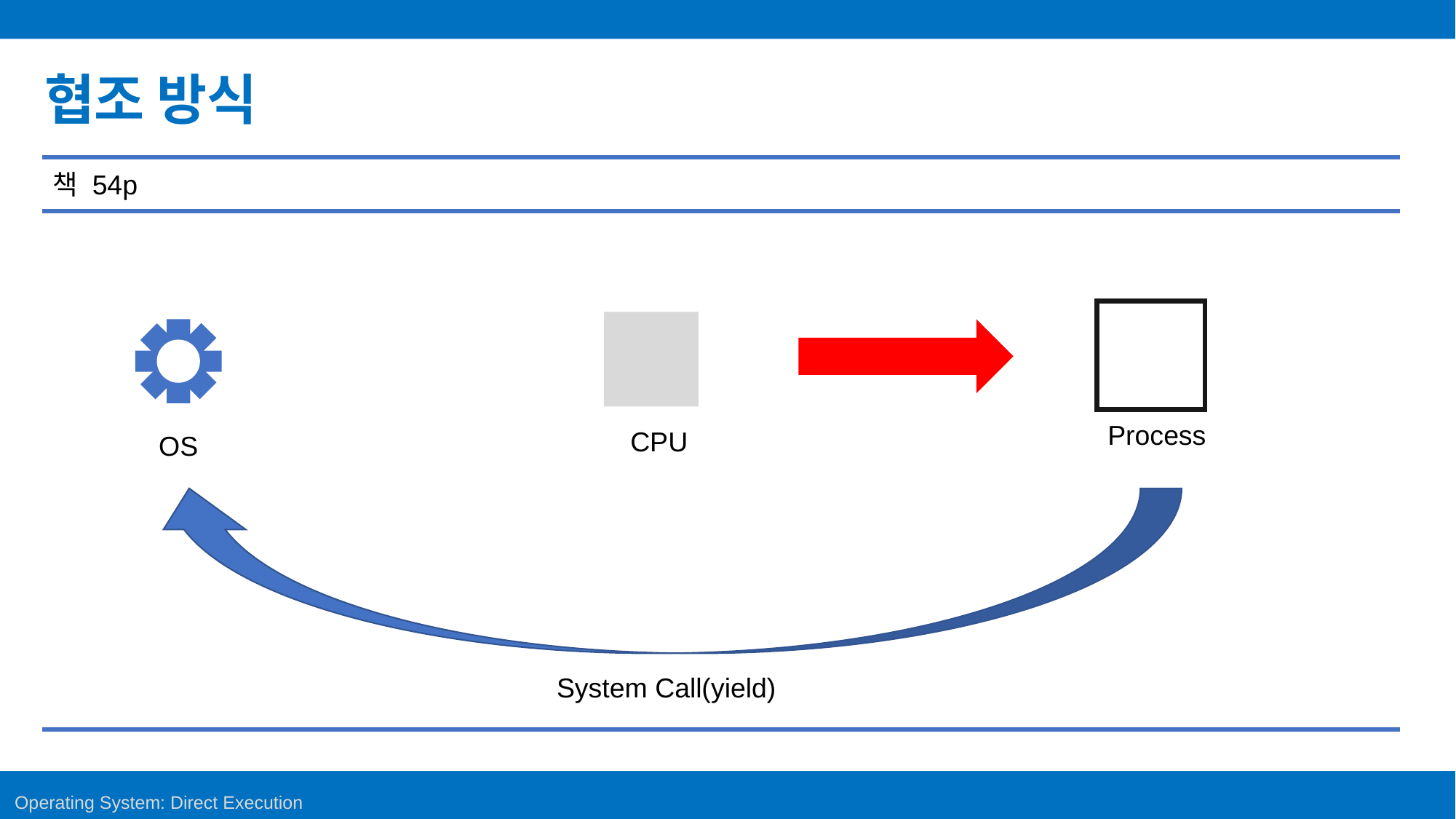

Contents
협조 방식
책 54p

Process
CPU
OS

System Call(yield)

20
Operating System: Direct Execution